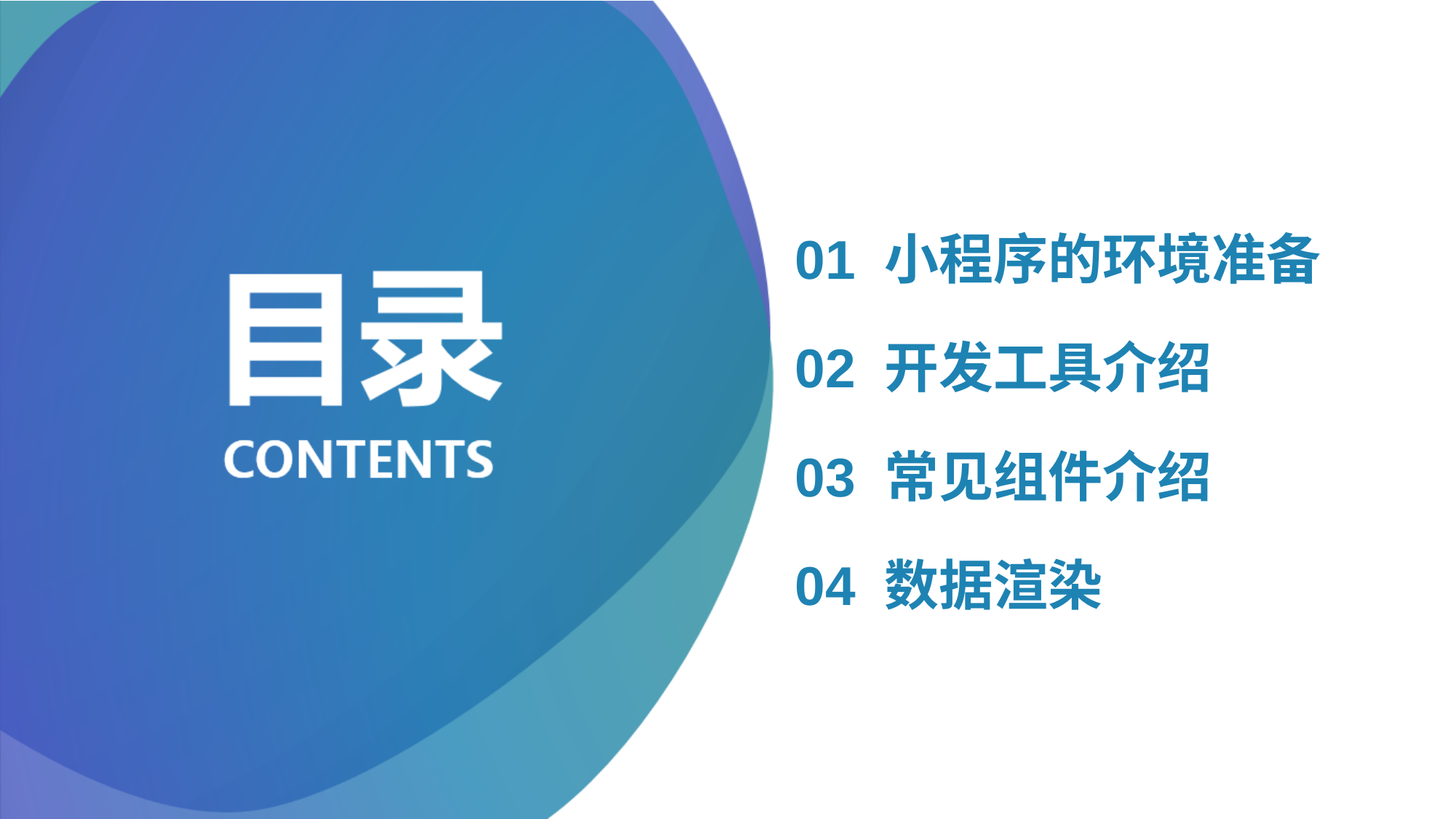

01 小程序的环境准备
02 开发工具介绍
03 常见组件介绍
04 数据渲染